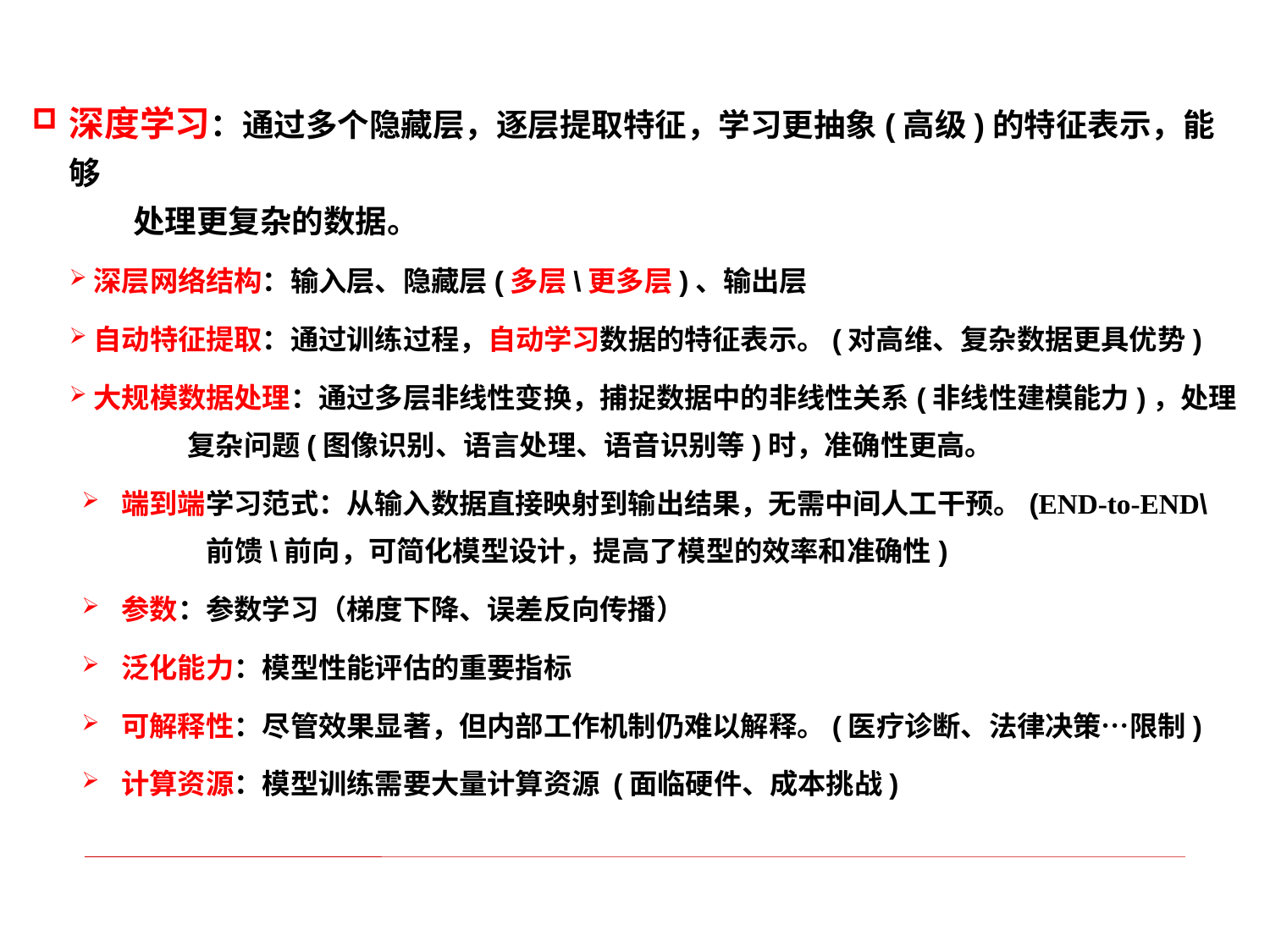

深度学习：通过多个隐藏层，逐层提取特征，学习更抽象(高级)的特征表示，能够
             处理更复杂的数据。
深层网络结构：输入层、隐藏层(多层\更多层)、输出层
自动特征提取：通过训练过程，自动学习数据的特征表示。(对高维、复杂数据更具优势)
大规模数据处理：通过多层非线性变换，捕捉数据中的非线性关系(非线性建模能力)，处理
                  复杂问题(图像识别、语言处理、语音识别等)时，准确性更高。
端到端学习范式：从输入数据直接映射到输出结果，无需中间人工干预。(END-to-END\
                   前馈\前向，可简化模型设计，提高了模型的效率和准确性)
参数：参数学习（梯度下降、误差反向传播）
泛化能力：模型性能评估的重要指标
可解释性：尽管效果显著，但内部工作机制仍难以解释。(医疗诊断、法律决策…限制)
计算资源：模型训练需要大量计算资源 (面临硬件、成本挑战)